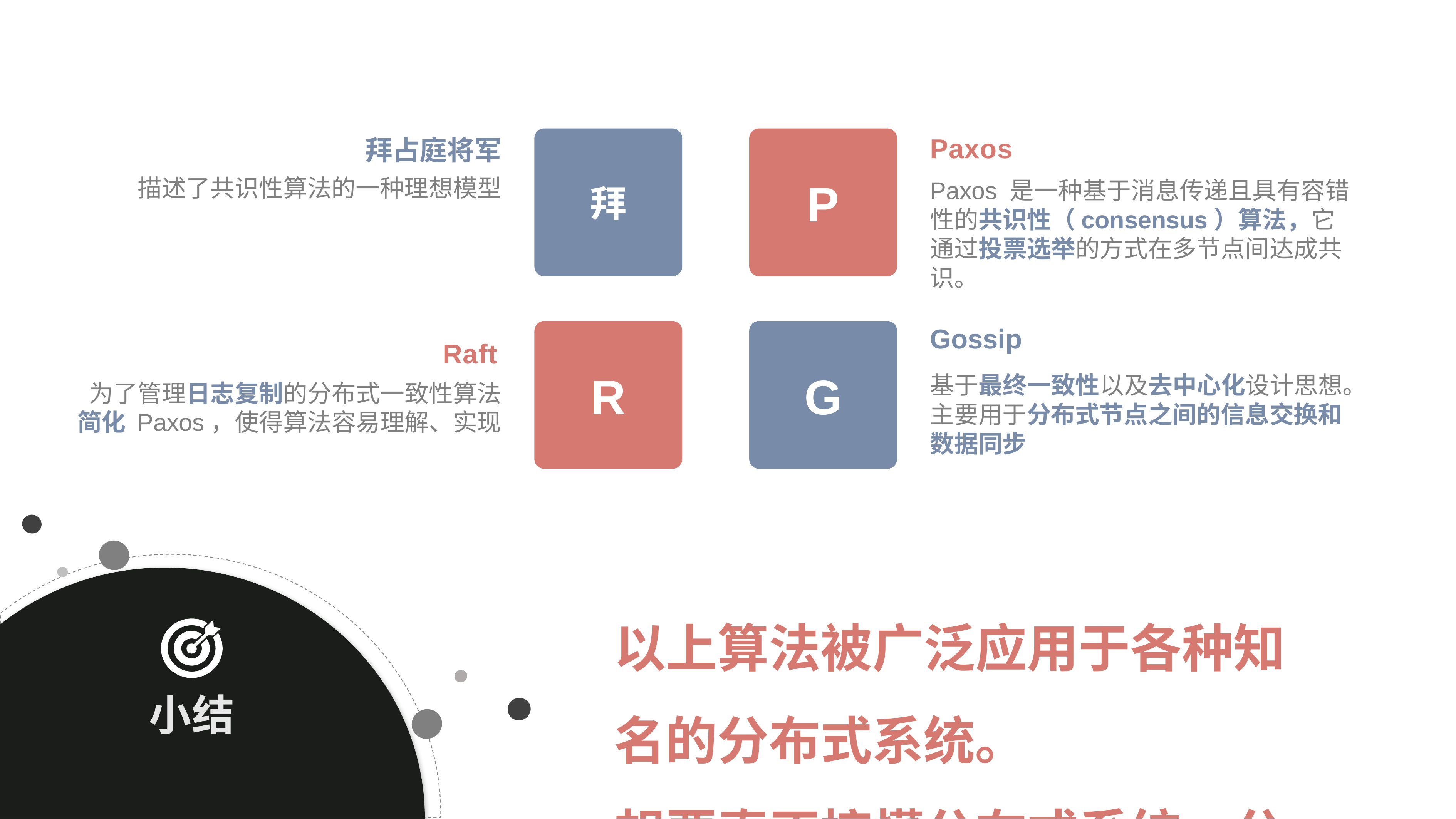

Paxos
拜
P
R
G
拜占庭将军
描述了共识性算法的一种理想模型
Paxos 是一种基于消息传递且具有容错性的共识性（consensus）算法，它通过投票选举的方式在多节点间达成共识。
Gossip
Raft
基于最终一致性以及去中心化设计思想。主要用于分布式节点之间的信息交换和数据同步
为了管理日志复制的分布式一致性算法
简化 Paxos，使得算法容易理解、实现

小结

以上算法被广泛应用于各种知名的分布式系统。
想要真正搞懂分布式系统，分布式算法是必须理解的核心。